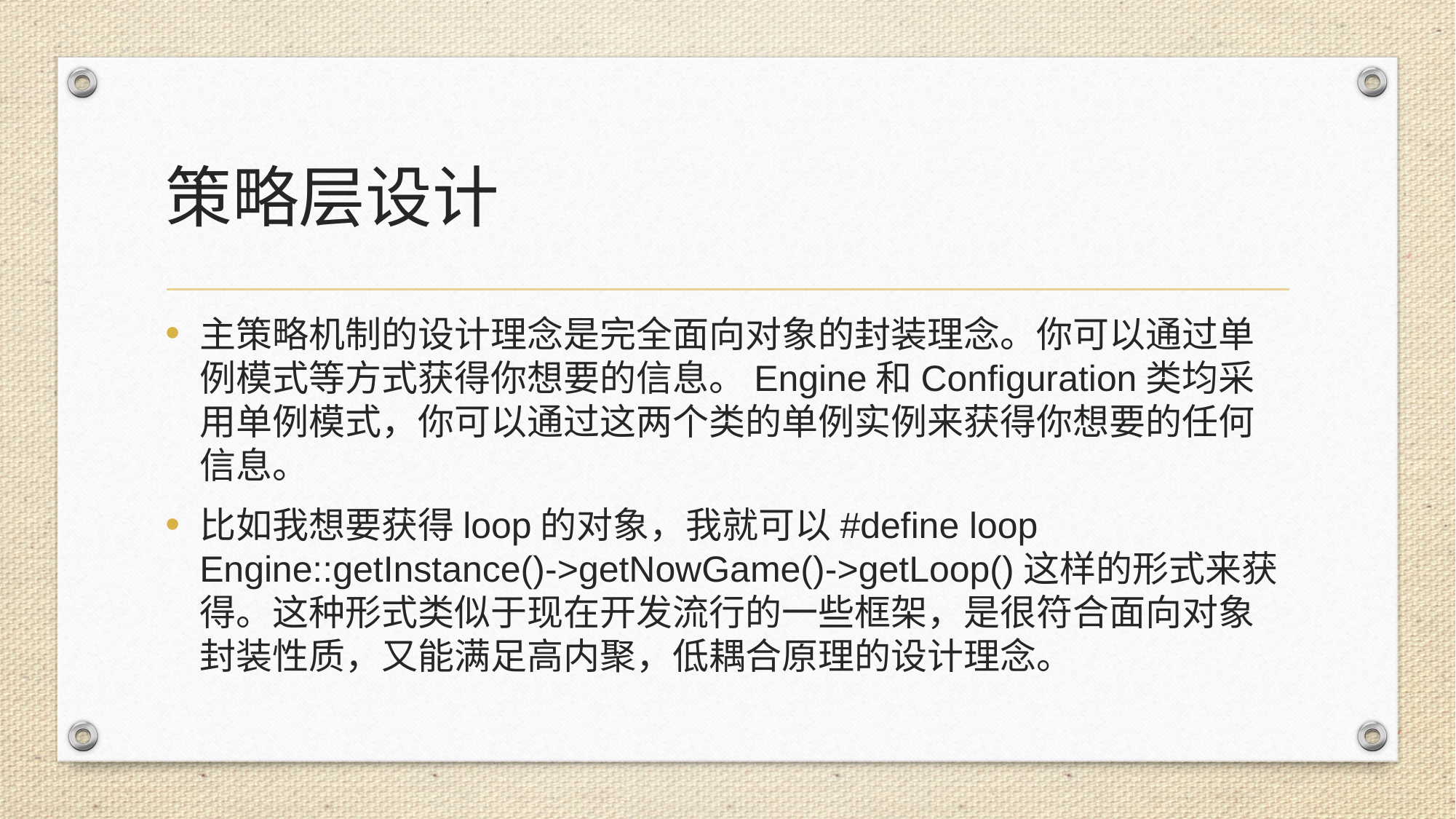

# 策略层设计
主策略机制的设计理念是完全面向对象的封装理念。你可以通过单例模式等方式获得你想要的信息。Engine和Configuration类均采用单例模式，你可以通过这两个类的单例实例来获得你想要的任何信息。
比如我想要获得loop的对象，我就可以#define loop Engine::getInstance()->getNowGame()->getLoop()这样的形式来获得。这种形式类似于现在开发流行的一些框架，是很符合面向对象封装性质，又能满足高内聚，低耦合原理的设计理念。